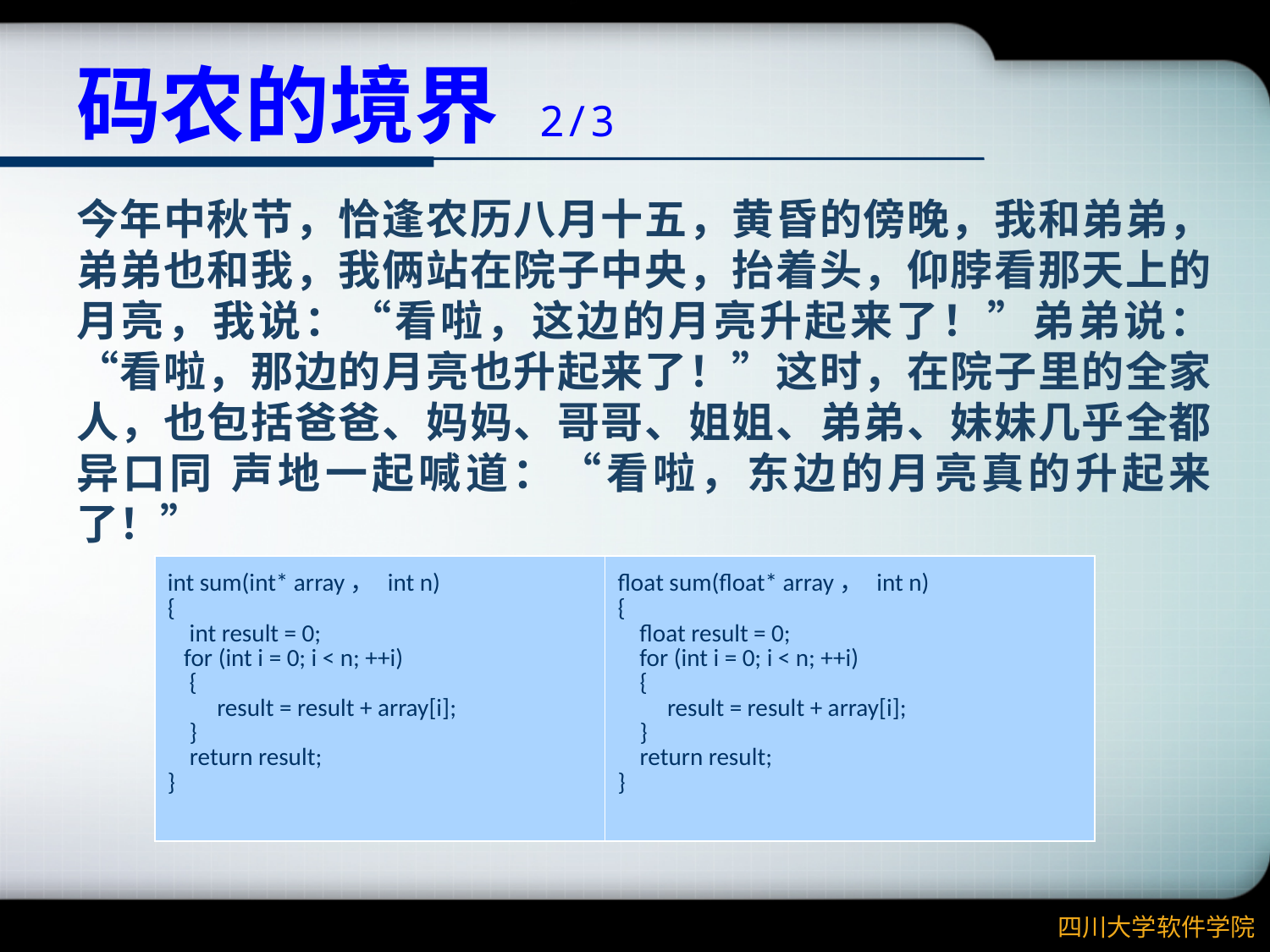

# 码农的境界 2/3
今年中秋节，恰逢农历八月十五，黄昏的傍晚，我和弟弟，弟弟也和我，我俩站在院子中央，抬着头，仰脖看那天上的月亮，我说：“看啦，这边的月亮升起来了！”弟弟说：“看啦，那边的月亮也升起来了！”这时，在院子里的全家人，也包括爸爸、妈妈、哥哥、姐姐、弟弟、妹妹几乎全都异口同 声地一起喊道：“看啦，东边的月亮真的升起来了！”

| int sum(int\* array， int n) {  int result = 0;  for (int i = 0; i < n; ++i)  { result = result + array[i];  } return result;  } | float sum(float\* array， int n) {  float result = 0;  for (int i = 0; i < n; ++i)  { result = result + array[i];  } return result;  } |
| --- | --- |